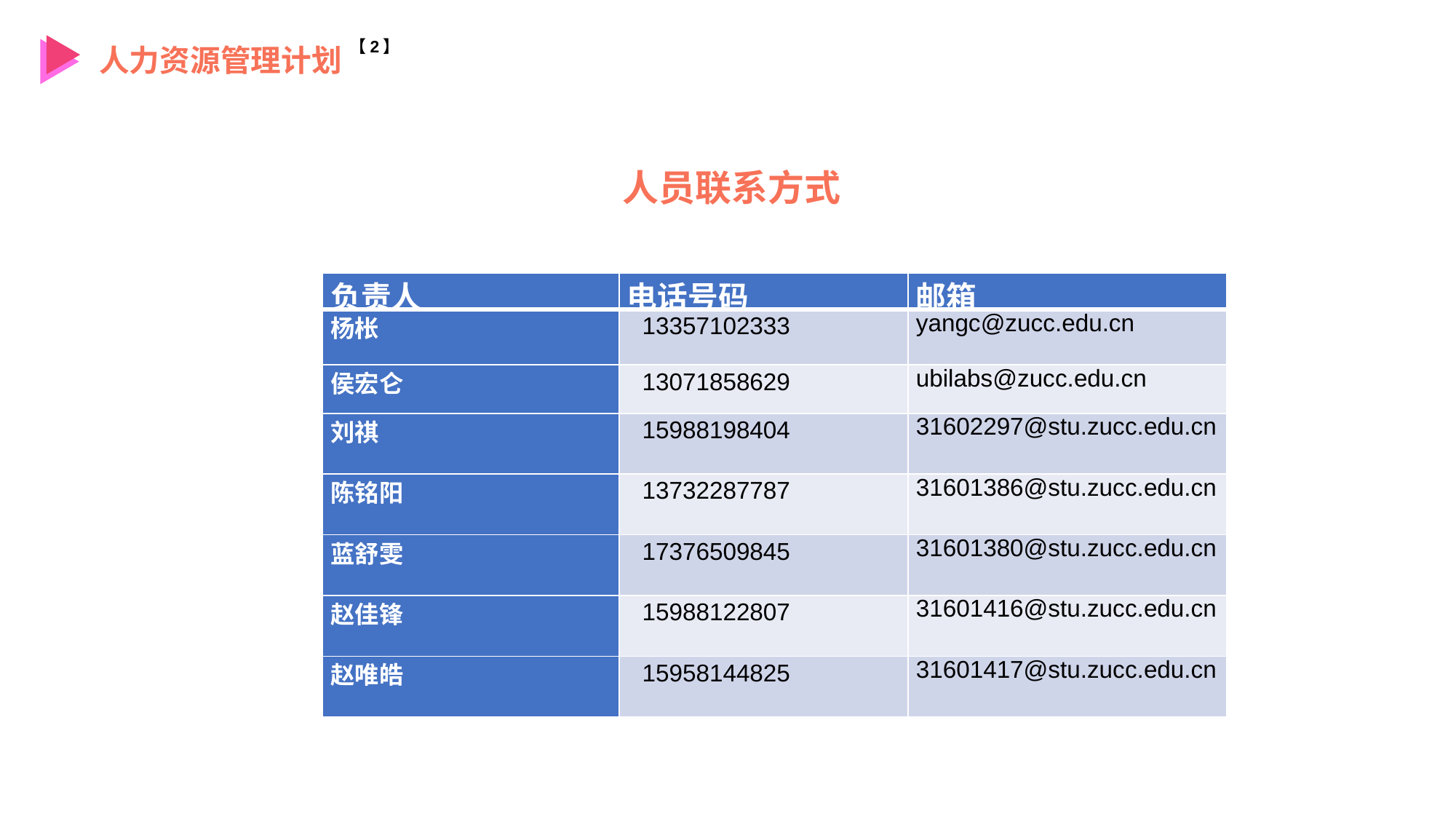

【2】

人力资源管理计划
人员联系方式
| 负责人 | 电话号码 | 邮箱 |
| --- | --- | --- |
| 杨枨 | 13357102333 | yangc@zucc.edu.cn |
| 侯宏仑 | 13071858629 | ubilabs@zucc.edu.cn |
| 刘祺 | 15988198404 | 31602297@stu.zucc.edu.cn |
| 陈铭阳 | 13732287787 | 31601386@stu.zucc.edu.cn |
| 蓝舒雯 | 17376509845 | 31601380@stu.zucc.edu.cn |
| 赵佳锋 | 15988122807 | 31601416@stu.zucc.edu.cn |
| 赵唯皓 | 15958144825 | 31601417@stu.zucc.edu.cn |